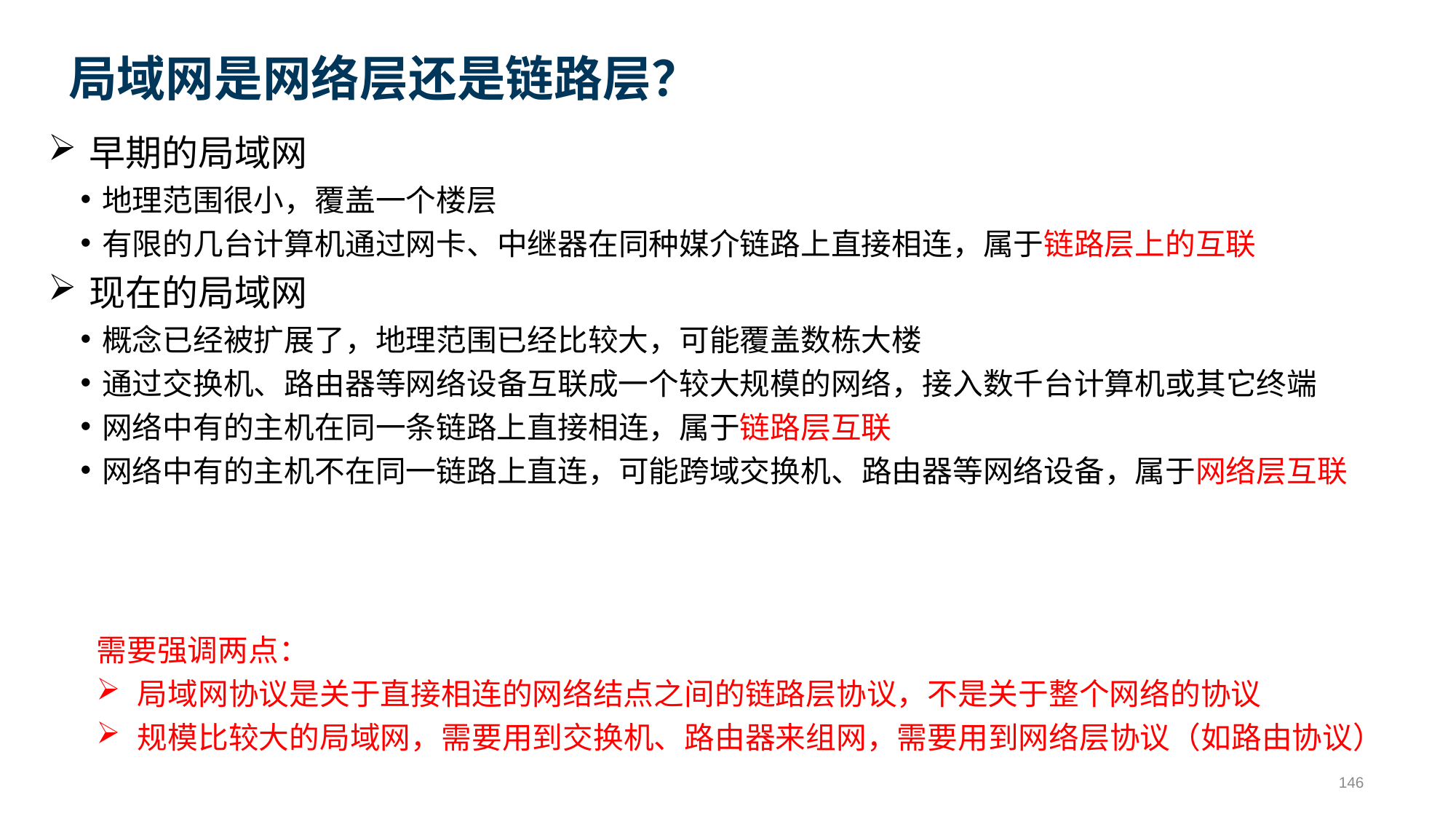

局域网是网络层还是链路层？
早期的局域网
地理范围很小，覆盖一个楼层
有限的几台计算机通过网卡、中继器在同种媒介链路上直接相连，属于链路层上的互联
现在的局域网
概念已经被扩展了，地理范围已经比较大，可能覆盖数栋大楼
通过交换机、路由器等网络设备互联成一个较大规模的网络，接入数千台计算机或其它终端
网络中有的主机在同一条链路上直接相连，属于链路层互联
网络中有的主机不在同一链路上直连，可能跨域交换机、路由器等网络设备，属于网络层互联
需要强调两点：
局域网协议是关于直接相连的网络结点之间的链路层协议，不是关于整个网络的协议
规模比较大的局域网，需要用到交换机、路由器来组网，需要用到网络层协议（如路由协议）
146